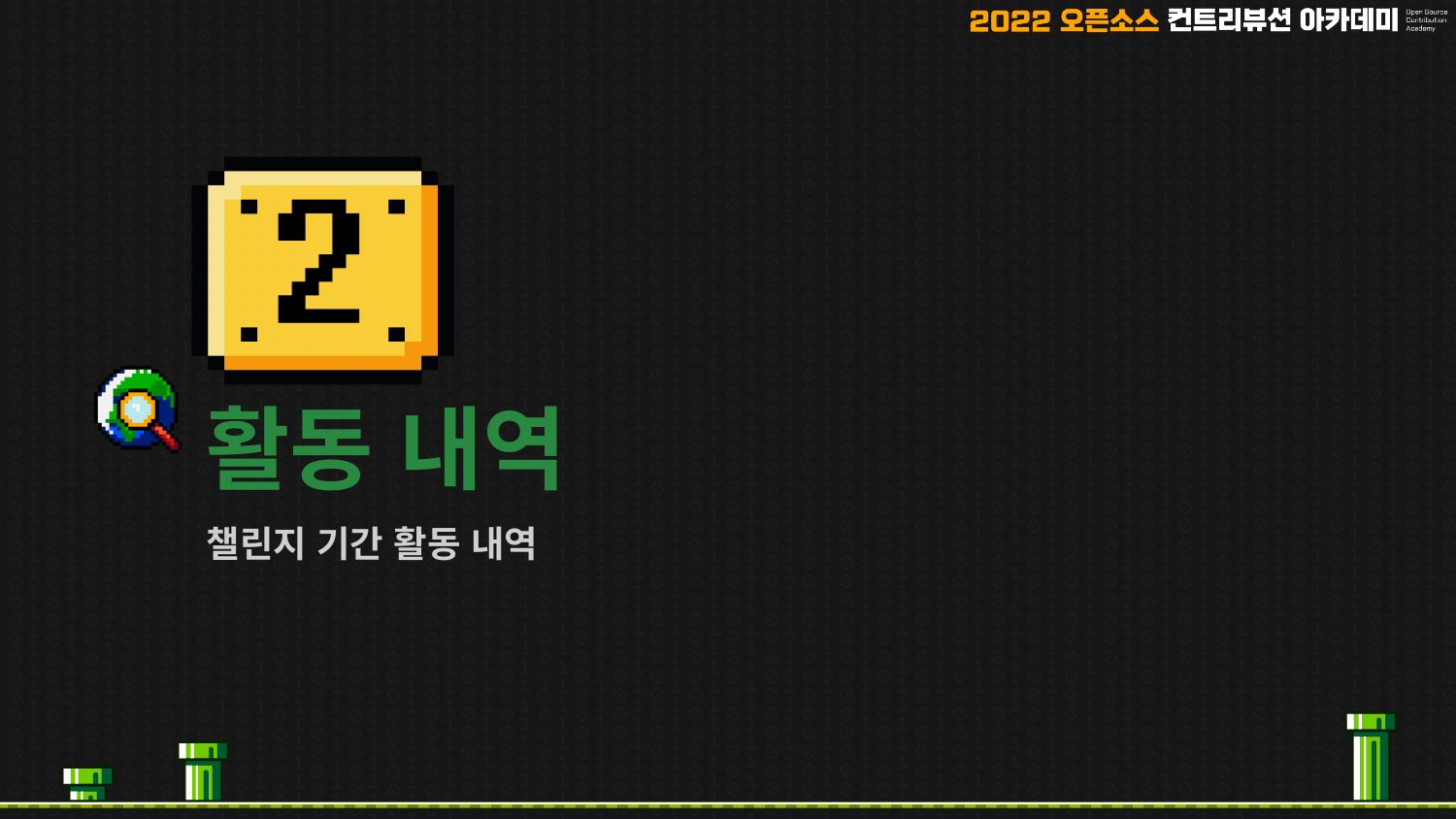

# 활동 내역
챌린지 기간 활동 내역